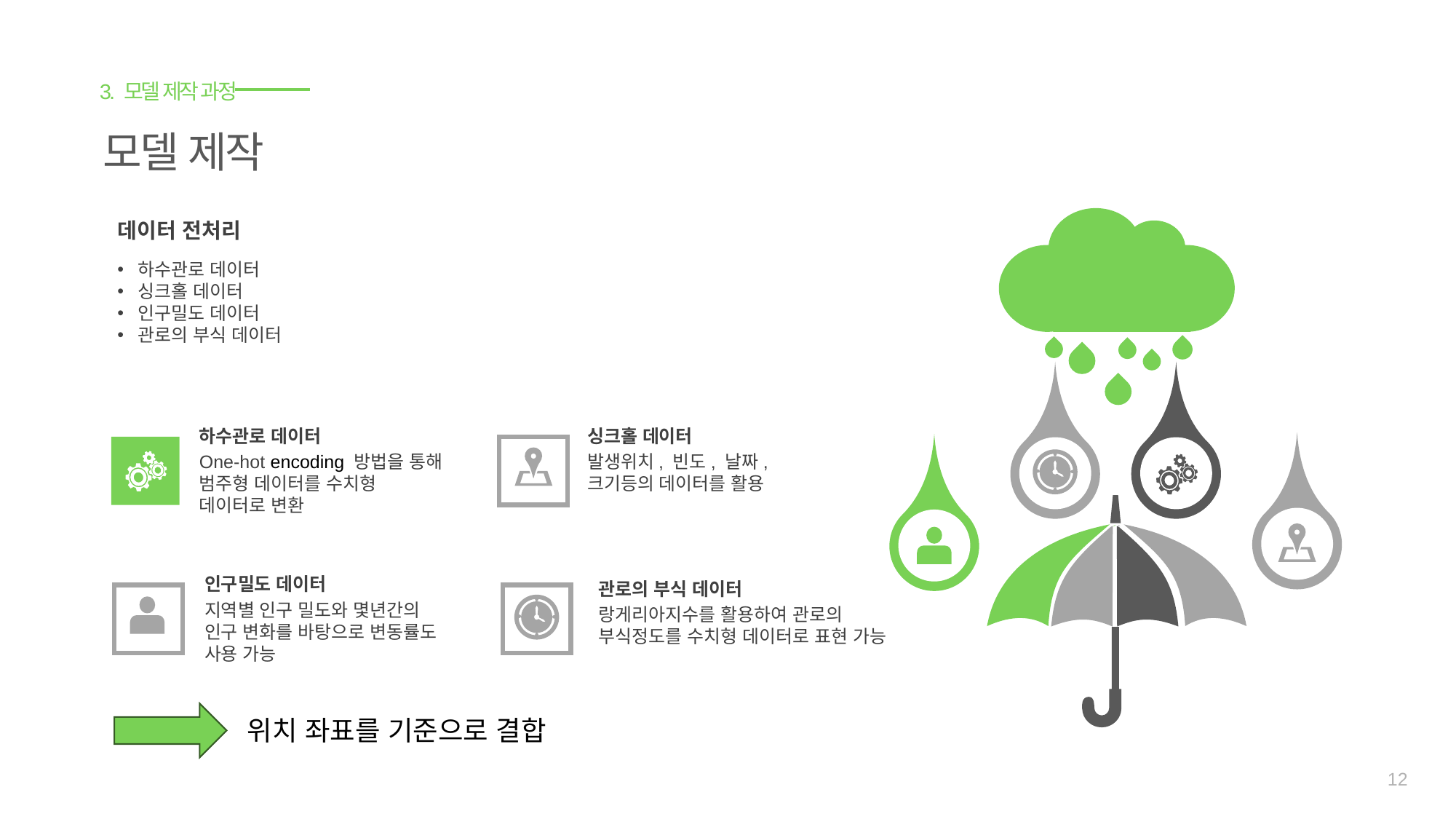

3. 모델 제작 과정
모델 제작

데이터 전처리
하수관로 데이터
싱크홀 데이터
인구밀도 데이터
관로의 부식 데이터

싱크홀 데이터
발생위치, 빈도, 날짜, 크기등의 데이터를 활용
하수관로 데이터
One-hot encoding 방법을 통해 범주형 데이터를 수치형 데이터로 변환

인구밀도 데이터
지역별 인구 밀도와 몇년간의 인구 변화를 바탕으로 변동률도 사용 가능
관로의 부식 데이터
랑게리아지수를 활용하여 관로의 부식정도를 수치형 데이터로 표현 가능

위치 좌표를 기준으로 결합
12